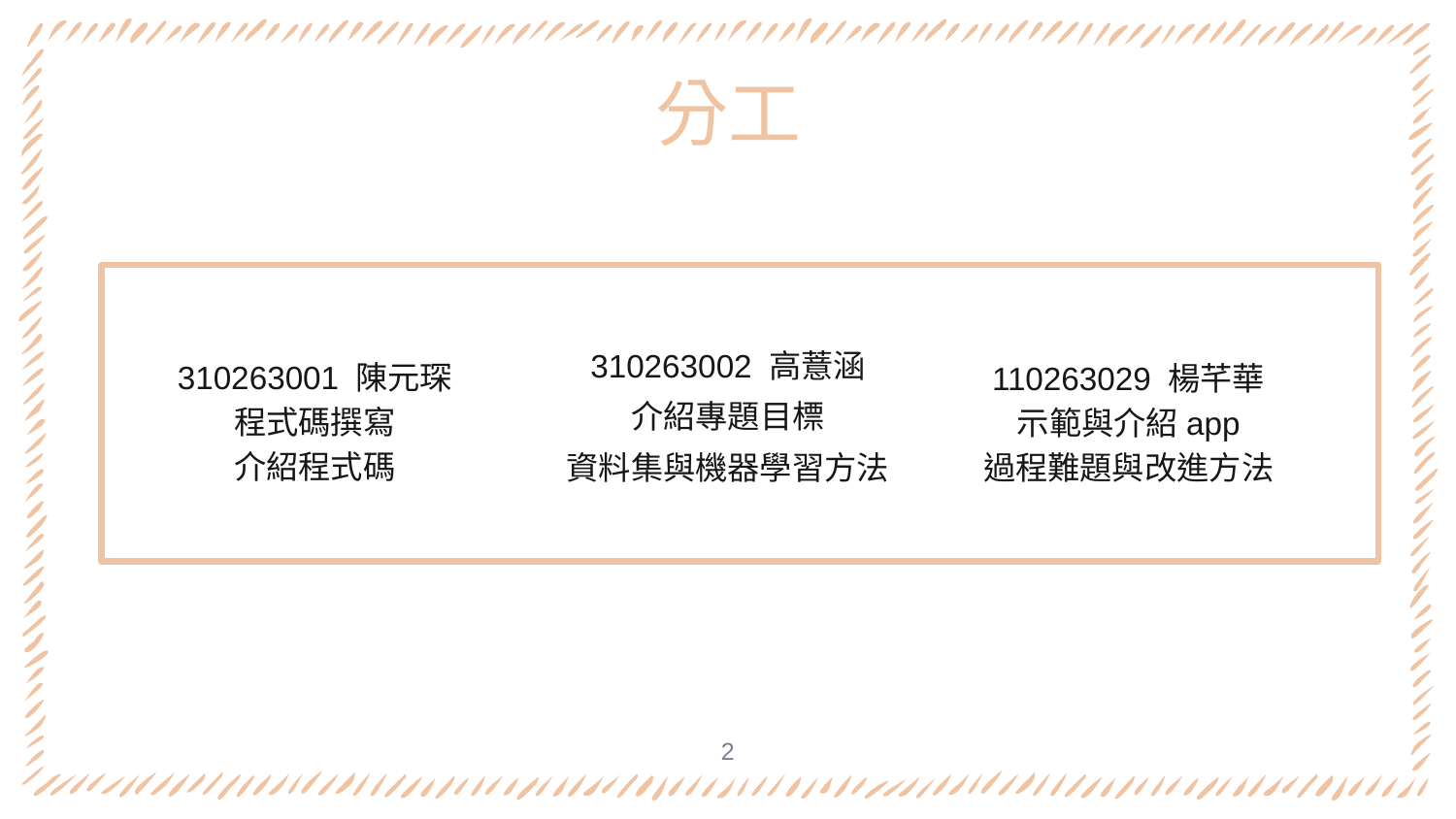

# 分工

310263002 高薏涵
介紹專題目標
資料集與機器學習方法

310263001 陳元琛
程式碼撰寫
介紹程式碼
110263029 楊芊華
示範與介紹app
過程難題與改進方法
2